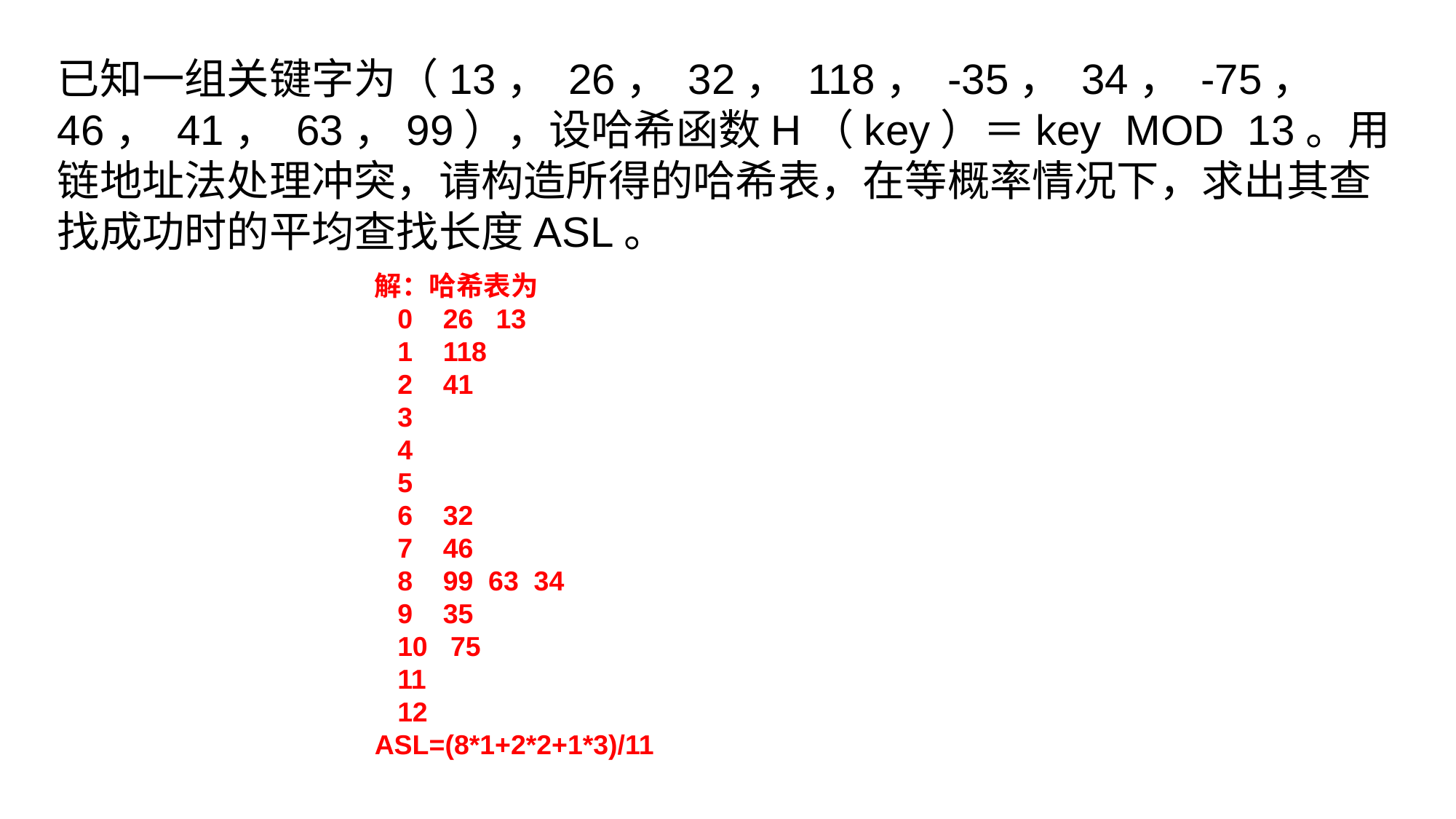

已知一组关键字为（13， 26， 32， 118， -35， 34， -75， 46， 41， 63，99），设哈希函数H（key）＝key  MOD  13。用链地址法处理冲突，请构造所得的哈希表，在等概率情况下，求出其查找成功时的平均查找长度ASL。
解：哈希表为
   0    26   13
   1    118
   2    41
   3
   4
   5
   6    32
   7    46
   8    99  63  34
   9    35
   10   75
   11
   12
ASL=(8*1+2*2+1*3)/11